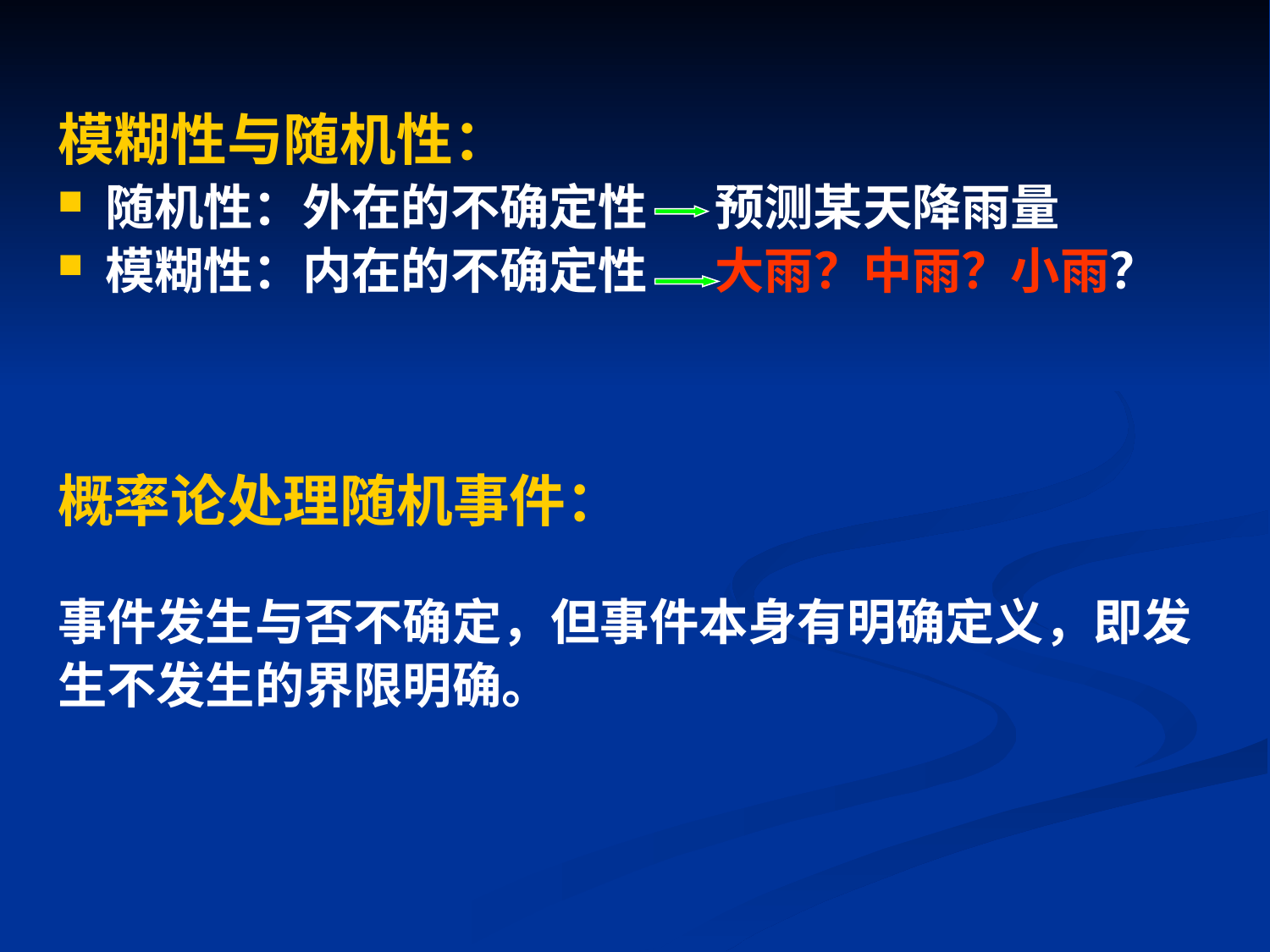

模糊性与随机性：
随机性：外在的不确定性      预测某天降雨量
模糊性：内在的不确定性      大雨？中雨？小雨？

概率论处理随机事件：

事件发生与否不确定，但事件本身有明确定义，即发
生不发生的界限明确。